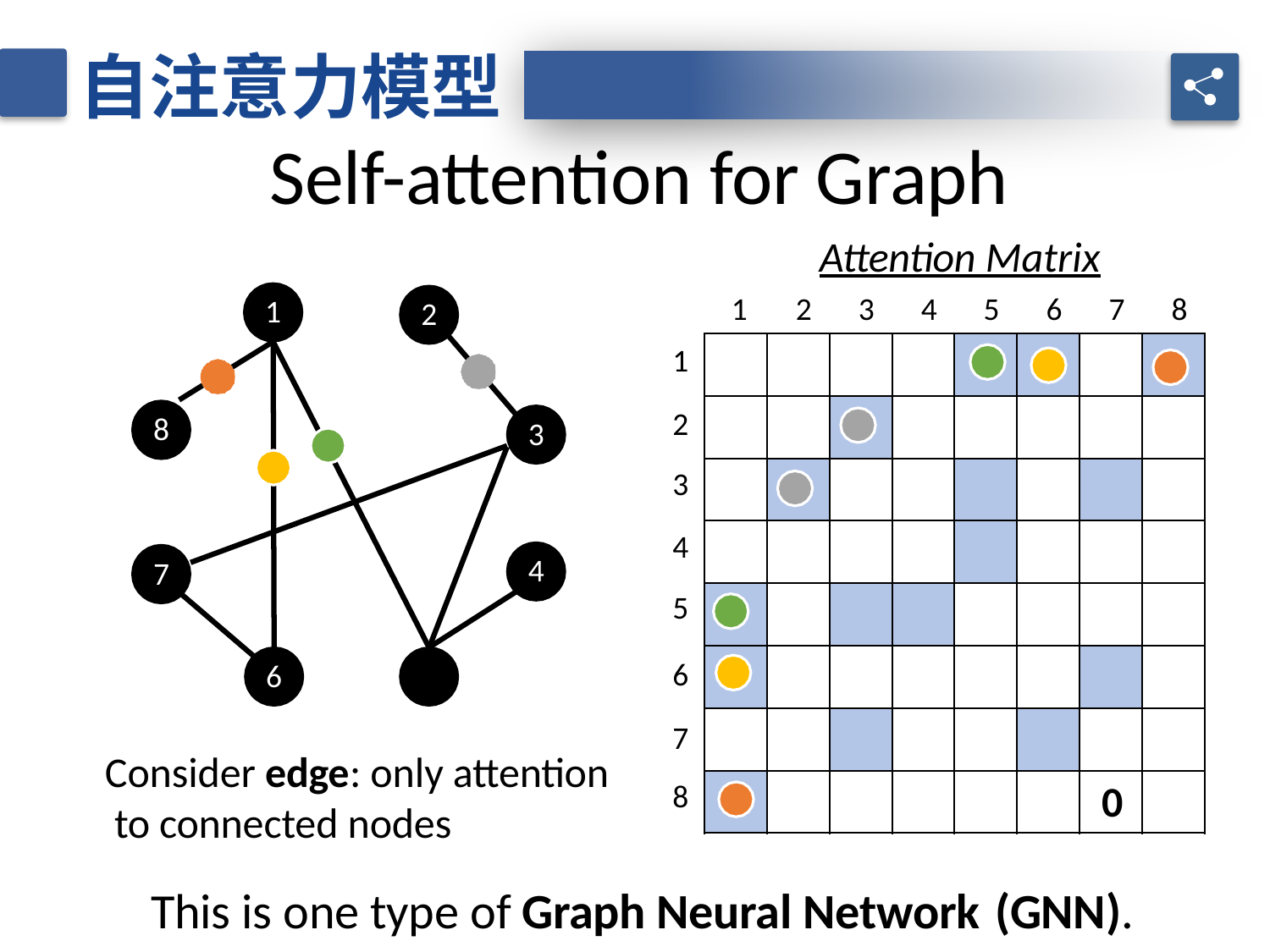

自注意力模型

Self-attention for Graph
Attention Matrix

1	2	3	4	5	6	7	8
1
2

1

2

8

3

3

4

4
7

5

6
6	5

Consider edge: only attention  to connected nodes

7

0
8

This is one type of Graph Neural Network (GNN).